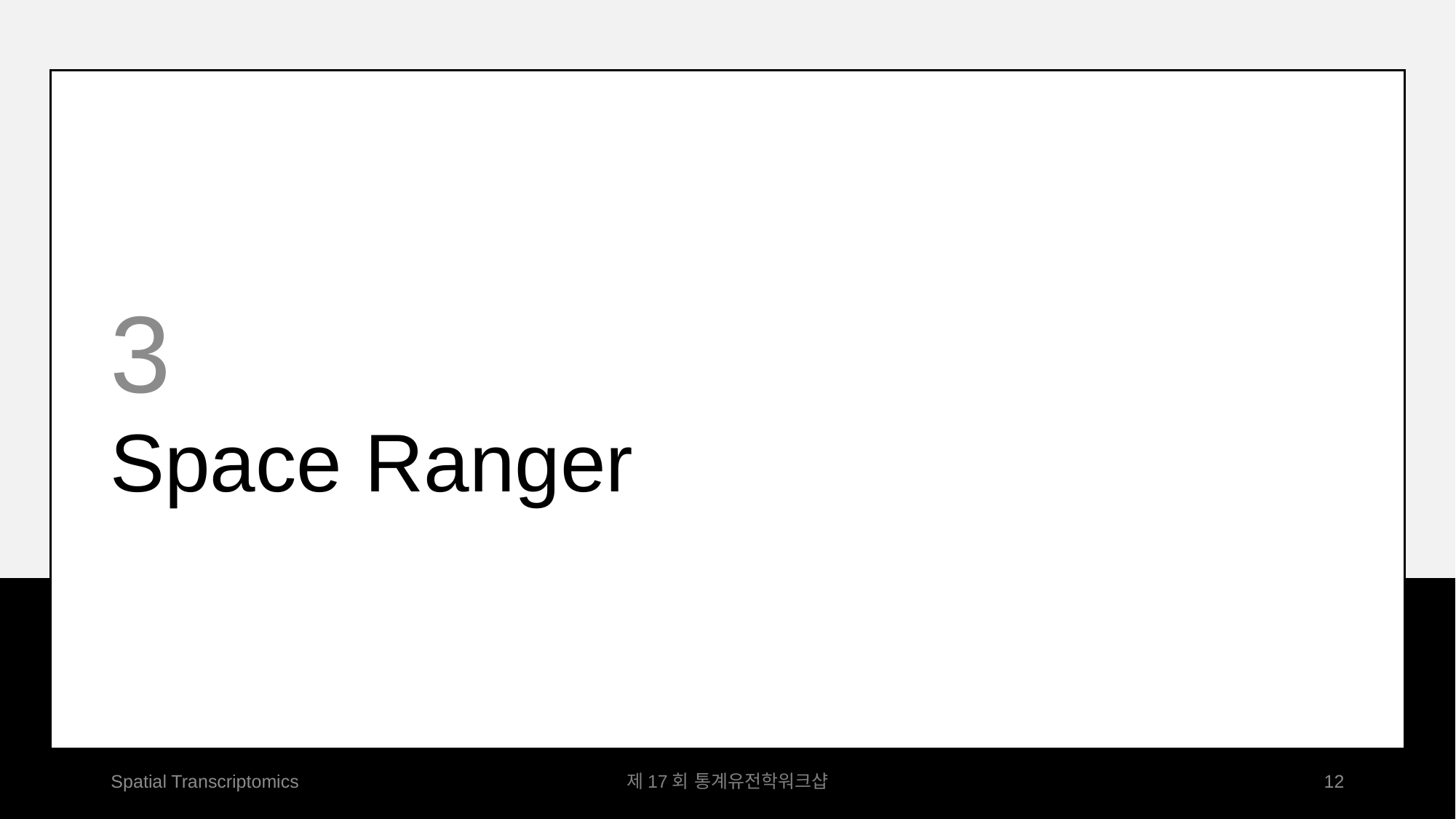

3
# Space Ranger
Spatial Transcriptomics
제17회 통계유전학워크샵
12